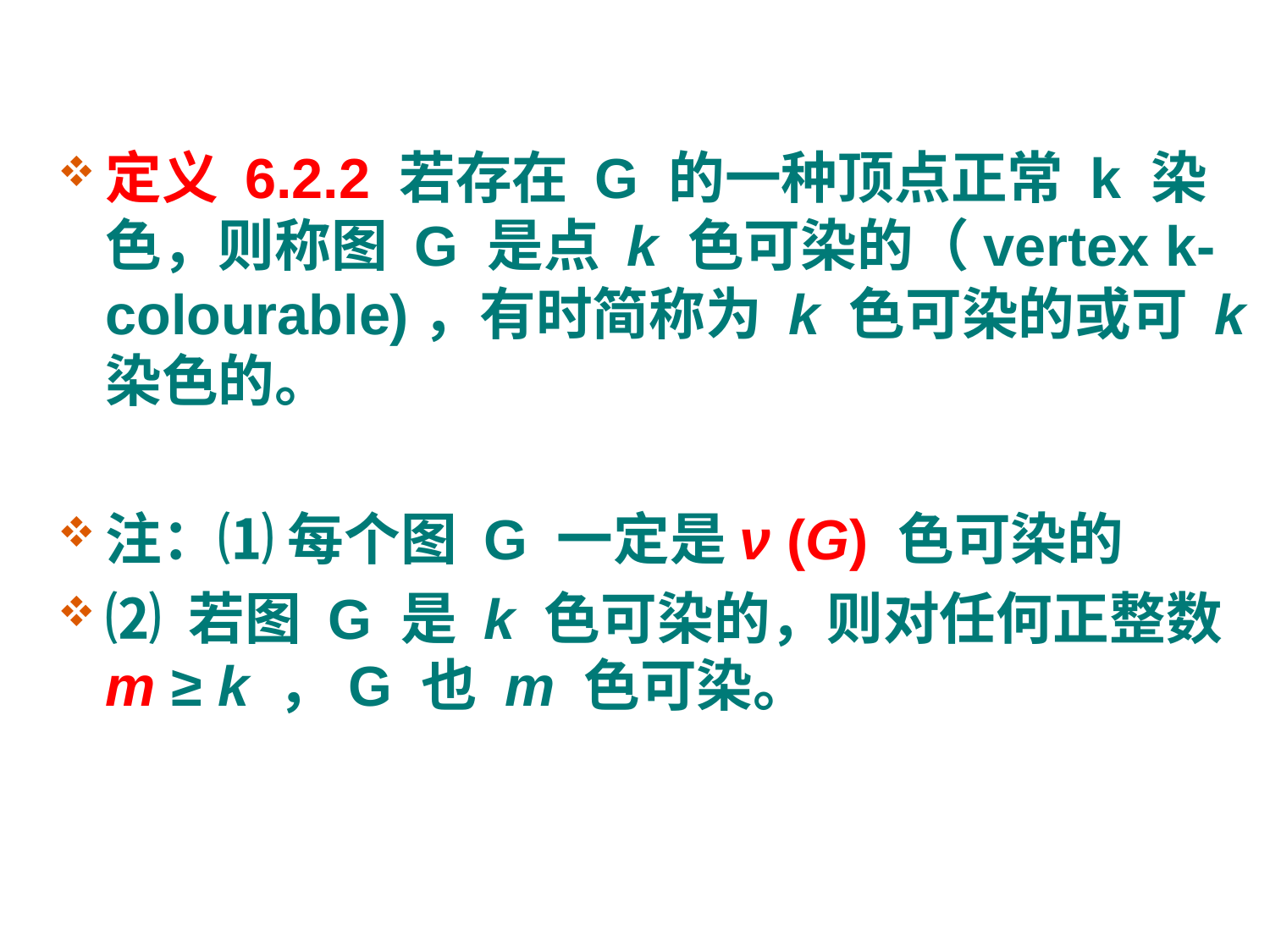

#
定义 6.2.2 若存在 G 的一种顶点正常 k 染色，则称图 G 是点 k 色可染的（vertex k-colourable)，有时简称为 k 色可染的或可 k 染色的。

注：⑴ 每个图 G 一定是ν (G) 色可染的
⑵ 若图 G 是 k 色可染的，则对任何正整数 m ≥ k ，G 也 m 色可染。